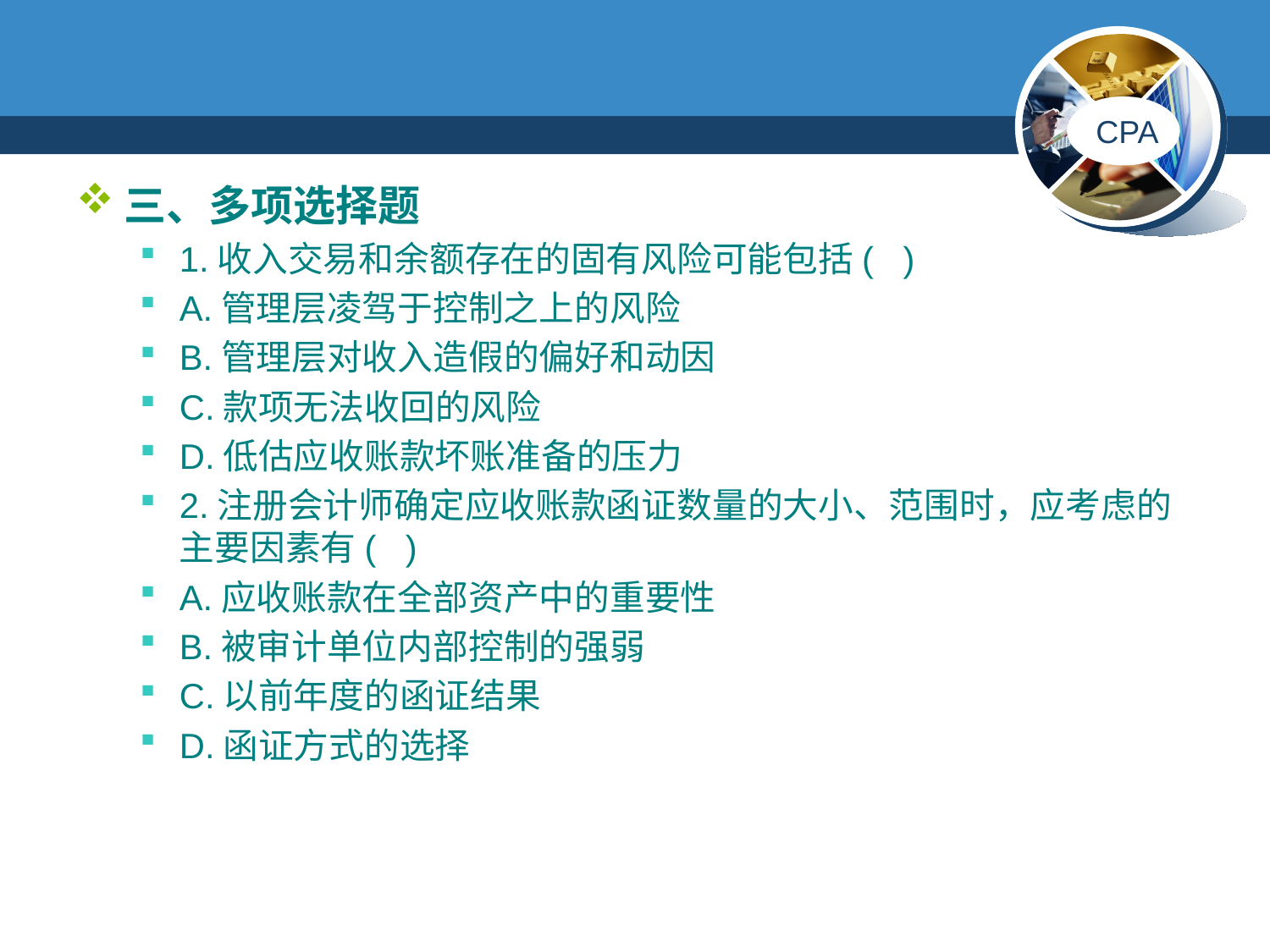

#
三、多项选择题
1.收入交易和余额存在的固有风险可能包括(   )
A.管理层凌驾于控制之上的风险
B.管理层对收入造假的偏好和动因
C.款项无法收回的风险
D.低估应收账款坏账准备的压力
2.注册会计师确定应收账款函证数量的大小、范围时，应考虑的主要因素有(   )
A.应收账款在全部资产中的重要性
B.被审计单位内部控制的强弱
C.以前年度的函证结果
D.函证方式的选择